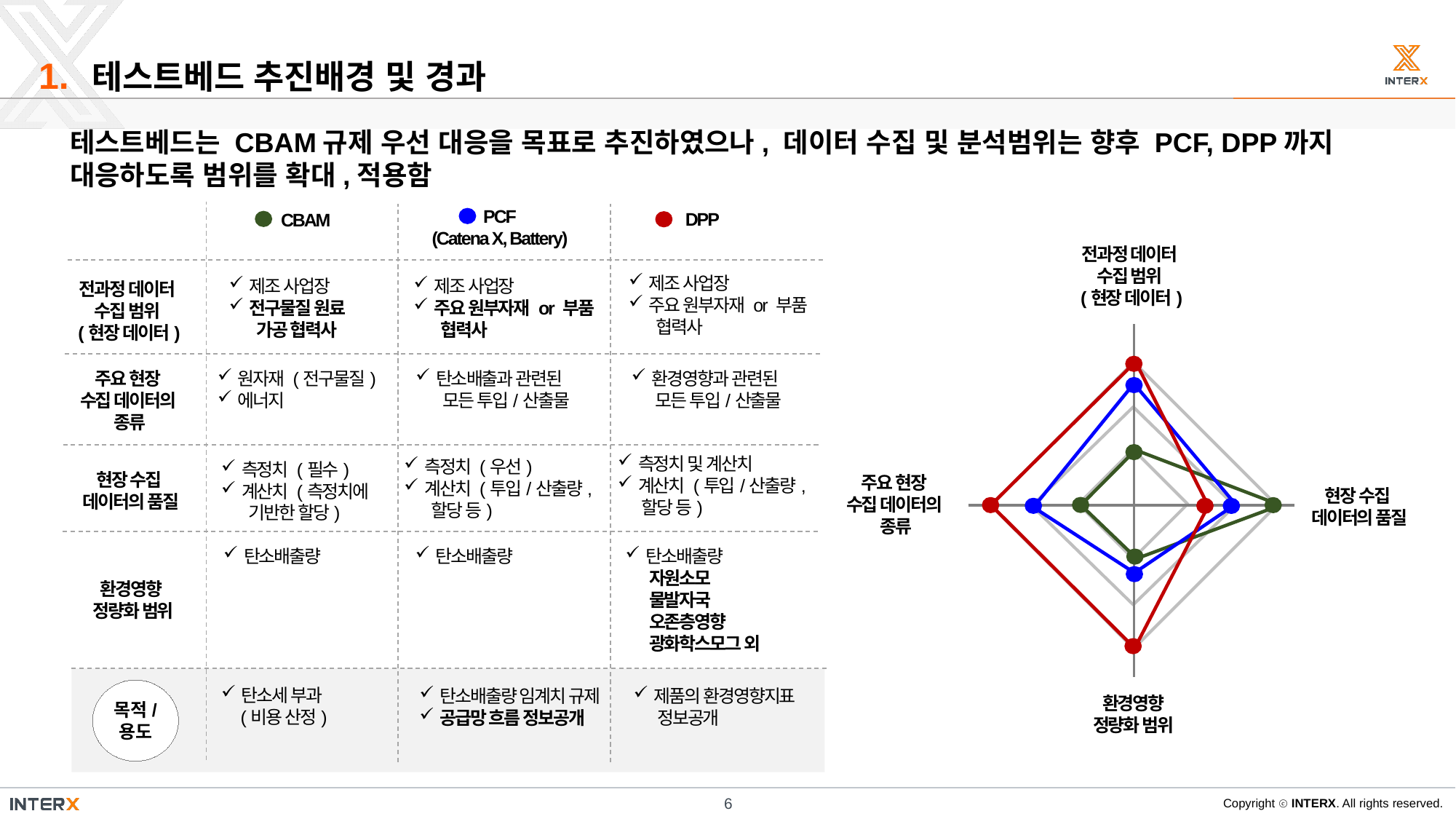

1.
테스트베드 추진배경 및 경과
테스트베드는 CBAM규제 우선 대응을 목표로 추진하였으나, 데이터 수집 및 분석범위는 향후 PCF, DPP까지
대응하도록 범위를 확대,적용함
PCF
(Catena X, Battery)
DPP
CBAM

전과정 데이터
수집 범위
(현장 데이터)
제조 사업장
주요 원부자재 or 부품
      협력사
제조 사업장
전구물질 원료
      가공 협력사
제조 사업장
주요 원부자재 or 부품
      협력사
전과정 데이터
수집 범위
(현장 데이터)

주요 현장
수집 데이터의
종류
원자재 (전구물질)
에너지
탄소배출과 관련된
      모든 투입/산출물
환경영향과 관련된
     모든 투입/산출물

측정치 및 계산치
계산치 (투입/산출량,
     할당 등)

측정치 (우선)
계산치 (투입/산출량,
      할당 등)
측정치 (필수)
계산치 (측정치에
      기반한 할당)
현장 수집
데이터의 품질
주요 현장
수집 데이터의
종류
현장 수집
데이터의 품질

탄소배출량
탄소배출량
탄소배출량
     자원소모
     물발자국
     오존층영향
     광화학스모그 외

환경영향
정량화 범위

탄소세 부과
     (비용 산정)
탄소배출량 임계치 규제
공급망 흐름 정보공개
제품의 환경영향지표
     정보공개
목적/
용도
환경영향
정량화 범위